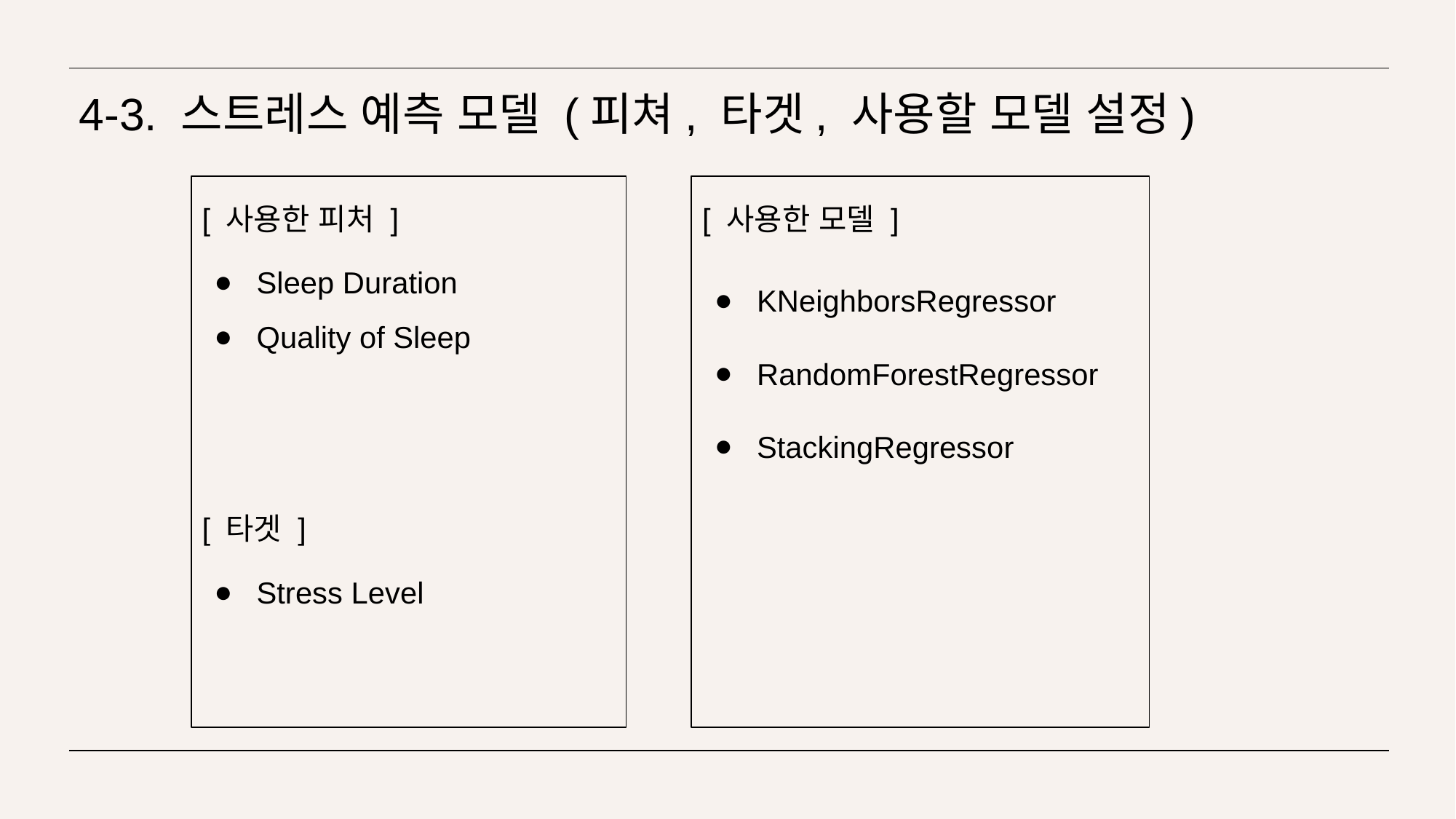

# 4-3. 스트레스 예측 모델 (피쳐, 타겟, 사용할 모델 설정)
[ 사용한 피처 ]
Sleep Duration
Quality of Sleep

[ 타겟 ]
Stress Level
[ 사용한 모델 ]
KNeighborsRegressor
RandomForestRegressor
StackingRegressor